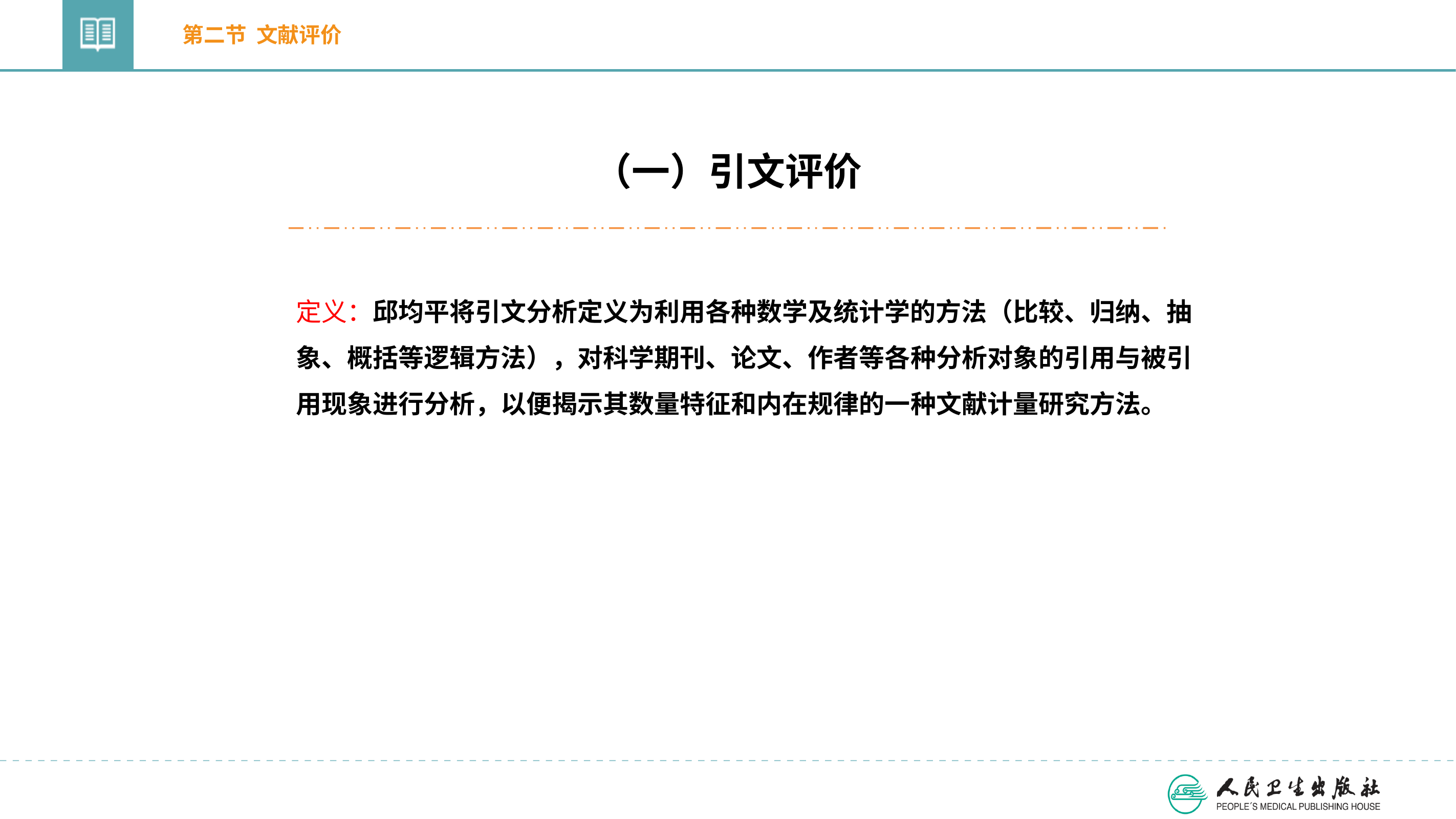

第二节  文献评价
（一）引文评价

定义：邱均平将引文分析定义为利用各种数学及统计学的方法（比较、归纳、抽象、概括等逻辑方法），对科学期刊、论文、作者等各种分析对象的引用与被引用现象进行分析，以便揭示其数量特征和内在规律的一种文献计量研究方法。